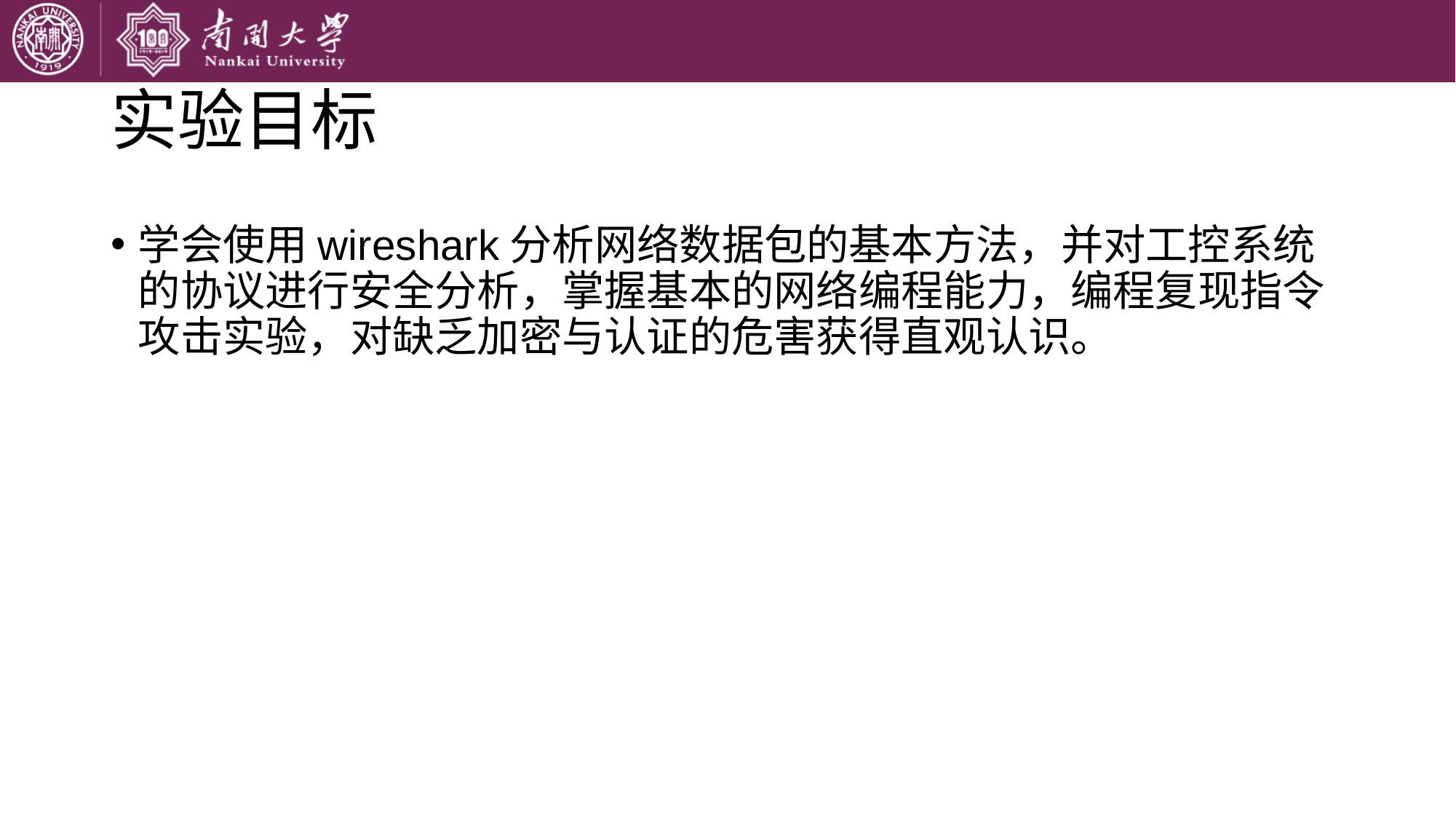

# 实验目标
学会使用wireshark分析网络数据包的基本方法，并对工控系统的协议进行安全分析，掌握基本的网络编程能力，编程复现指令攻击实验，对缺乏加密与认证的危害获得直观认识。